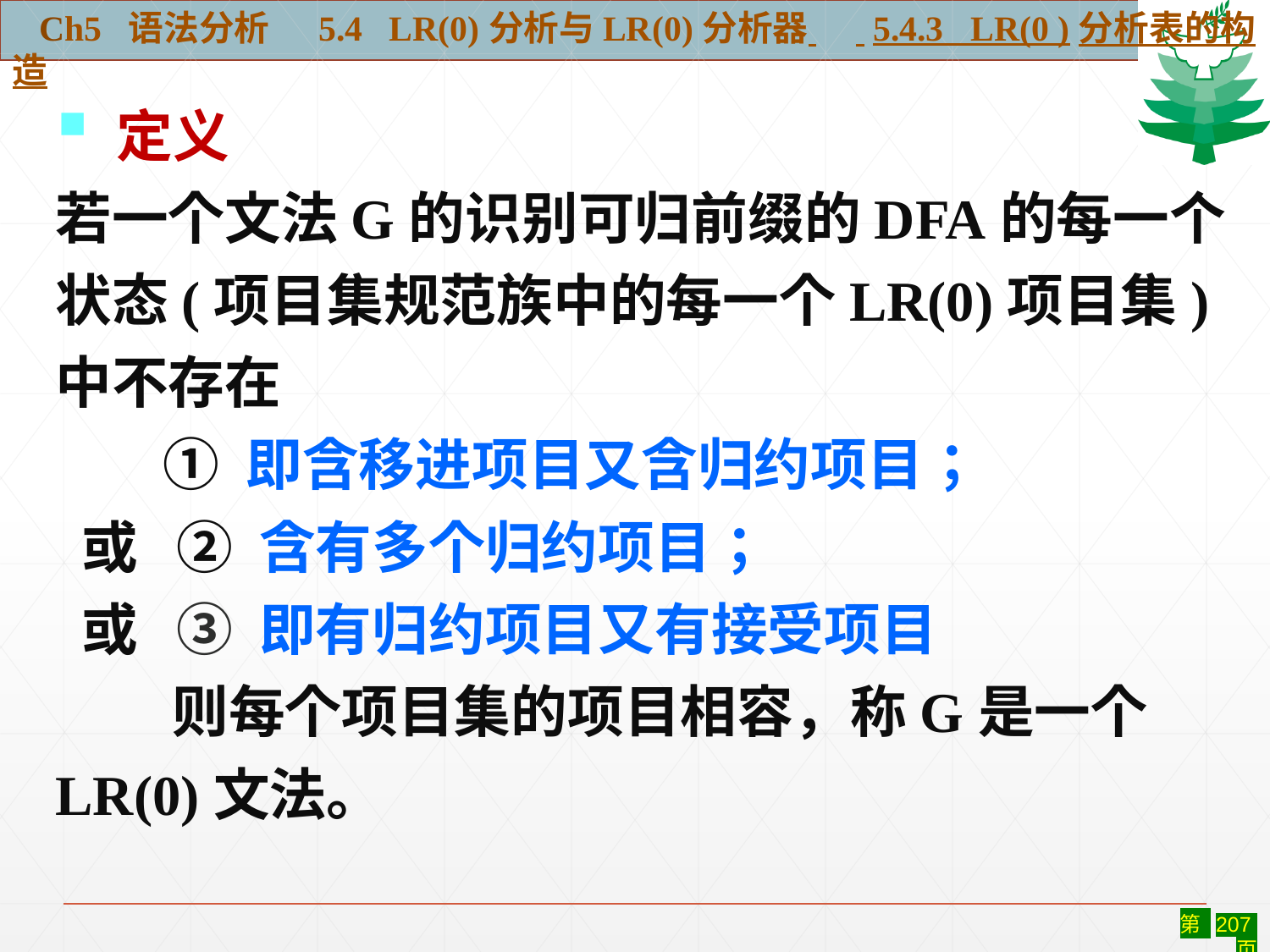

Ch5  语法分析     5.4   LR(0)分析与LR(0)分析器       5.4.3   LR(0 )分析表的构造
 定义
若一个文法G的识别可归前缀的DFA的每一个
状态(项目集规范族中的每一个LR(0)项目集)
中不存在
　    ①  即含移进项目又含归约项目；
 或   ②  含有多个归约项目；
 或   ③  即有归约项目又有接受项目
        则每个项目集的项目相容，称G是一个
LR(0)文法。